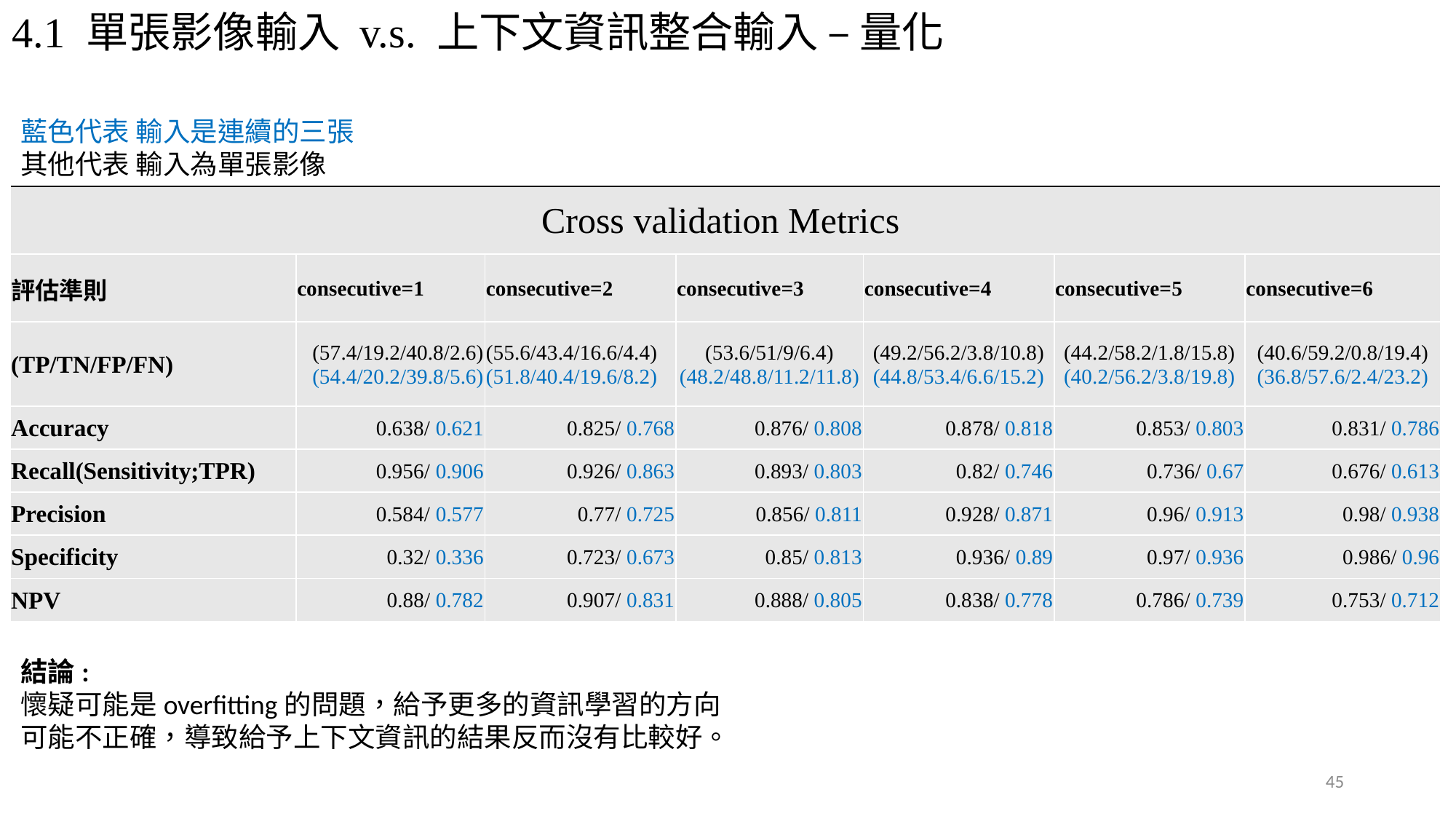

4.1 單張影像輸入 v.s. 上下文資訊整合輸入 – 量化
藍色代表 輸入是連續的三張
其他代表 輸入為單張影像
| Cross validation Metrics |  |  |  |  |  |  |
| --- | --- | --- | --- | --- | --- | --- |
| 評估準則 | consecutive=1 | consecutive=2 | consecutive=3 | consecutive=4 | consecutive=5 | consecutive=6 |
| (TP/TN/FP/FN) | (57.4/19.2/40.8/2.6) (54.4/20.2/39.8/5.6) | (55.6/43.4/16.6/4.4) (51.8/40.4/19.6/8.2) | (53.6/51/9/6.4) (48.2/48.8/11.2/11.8) | (49.2/56.2/3.8/10.8) (44.8/53.4/6.6/15.2) | (44.2/58.2/1.8/15.8) (40.2/56.2/3.8/19.8) | (40.6/59.2/0.8/19.4) (36.8/57.6/2.4/23.2) |
| Accuracy | 0.638/ 0.621 | 0.825/ 0.768 | 0.876/ 0.808 | 0.878/ 0.818 | 0.853/ 0.803 | 0.831/ 0.786 |
| Recall(Sensitivity;TPR) | 0.956/ 0.906 | 0.926/ 0.863 | 0.893/ 0.803 | 0.82/ 0.746 | 0.736/ 0.67 | 0.676/ 0.613 |
| Precision | 0.584/ 0.577 | 0.77/ 0.725 | 0.856/ 0.811 | 0.928/ 0.871 | 0.96/ 0.913 | 0.98/ 0.938 |
| Specificity | 0.32/ 0.336 | 0.723/ 0.673 | 0.85/ 0.813 | 0.936/ 0.89 | 0.97/ 0.936 | 0.986/ 0.96 |
| NPV | 0.88/ 0.782 | 0.907/ 0.831 | 0.888/ 0.805 | 0.838/ 0.778 | 0.786/ 0.739 | 0.753/ 0.712 |
結論:
懷疑可能是overfitting的問題，給予更多的資訊學習的方向可能不正確，導致給予上下文資訊的結果反而沒有比較好。
45